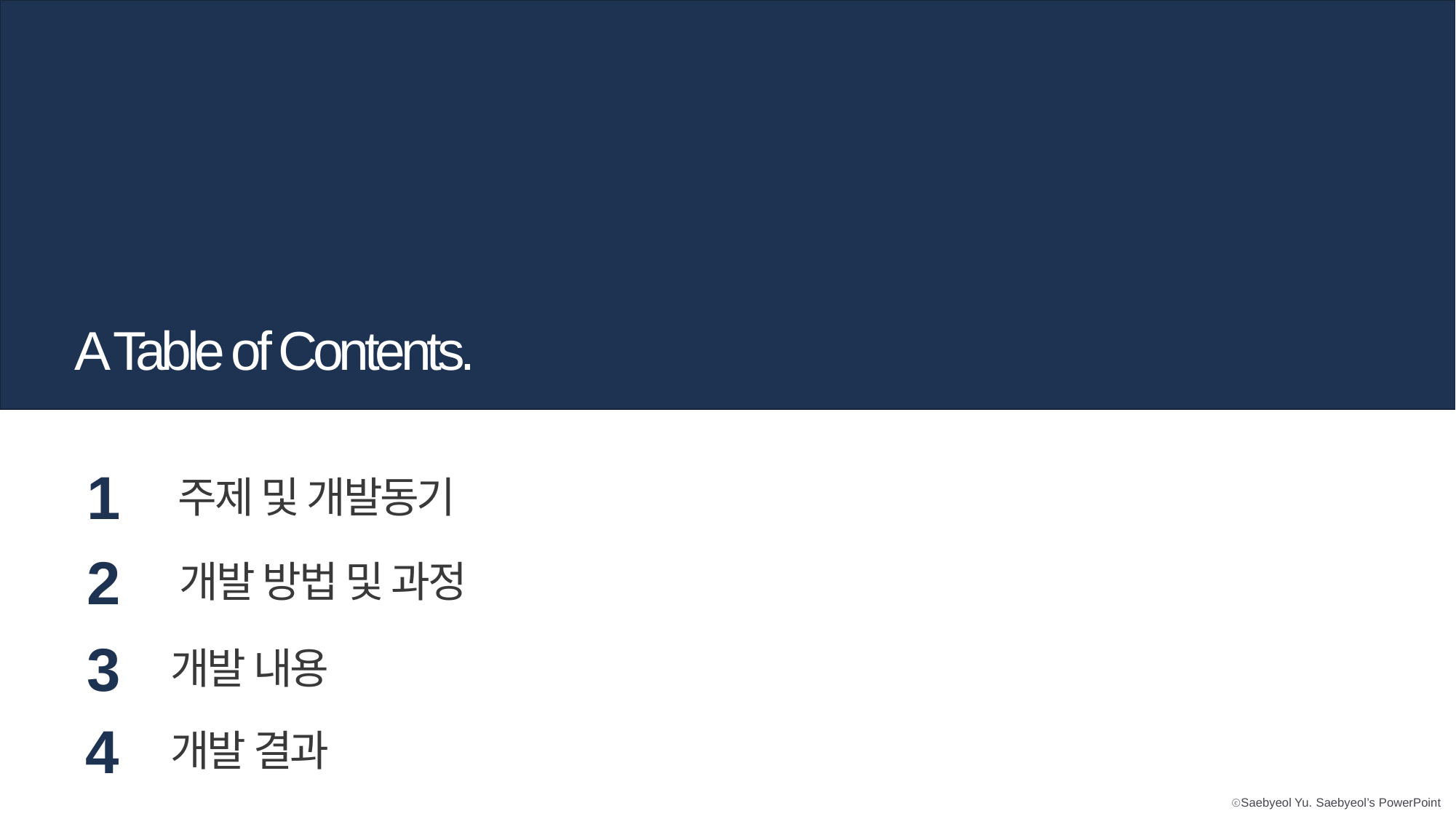

A Table of Contents.
1
주제 및 개발동기
2
개발 방법 및 과정
3
개발 내용
4
개발 결과